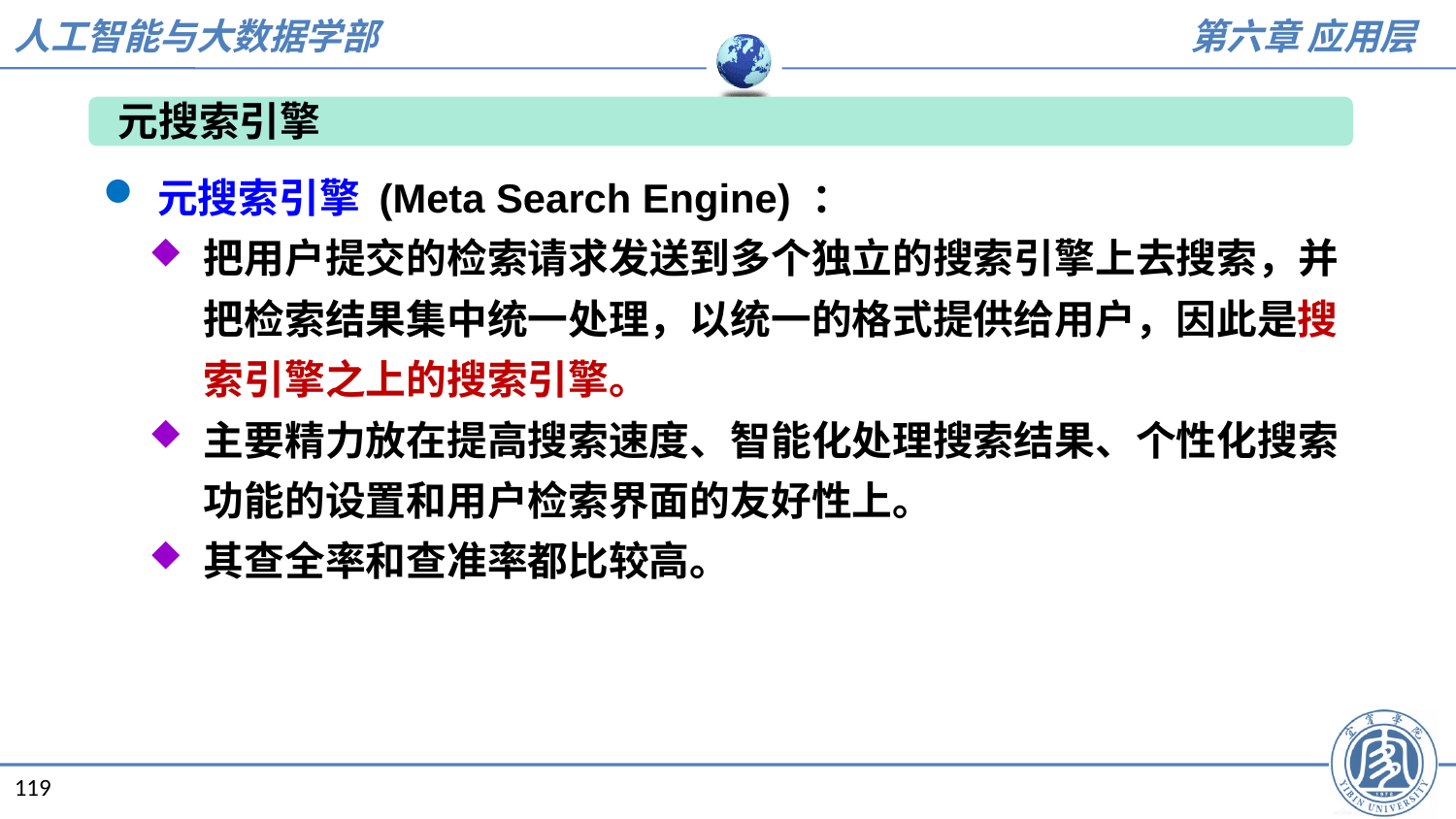

元搜索引擎

元搜索引擎 (Meta Search Engine) ：
把用户提交的检索请求发送到多个独立的搜索引擎上去搜索，并把检索结果集中统一处理，以统一的格式提供给用户，因此是搜索引擎之上的搜索引擎。
主要精力放在提高搜索速度、智能化处理搜索结果、个性化搜索功能的设置和用户检索界面的友好性上。
其查全率和查准率都比较高。
119